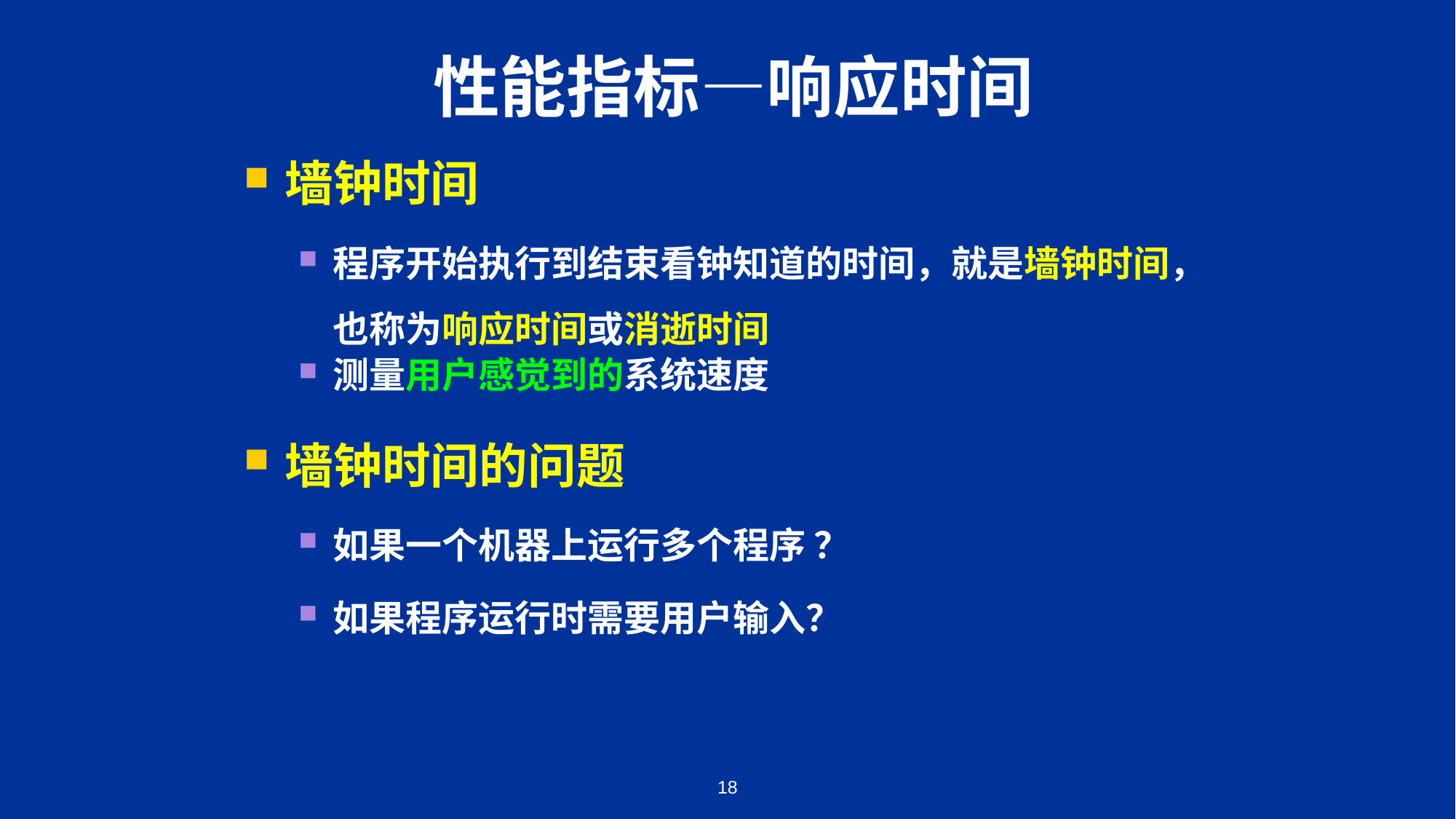

# 性能指标—响应时间
墙钟时间
程序开始执行到结束看钟知道的时间，就是墙钟时间，也称为响应时间或消逝时间
测量用户感觉到的系统速度
墙钟时间的问题
如果一个机器上运行多个程序 ？
如果程序运行时需要用户输入？

18